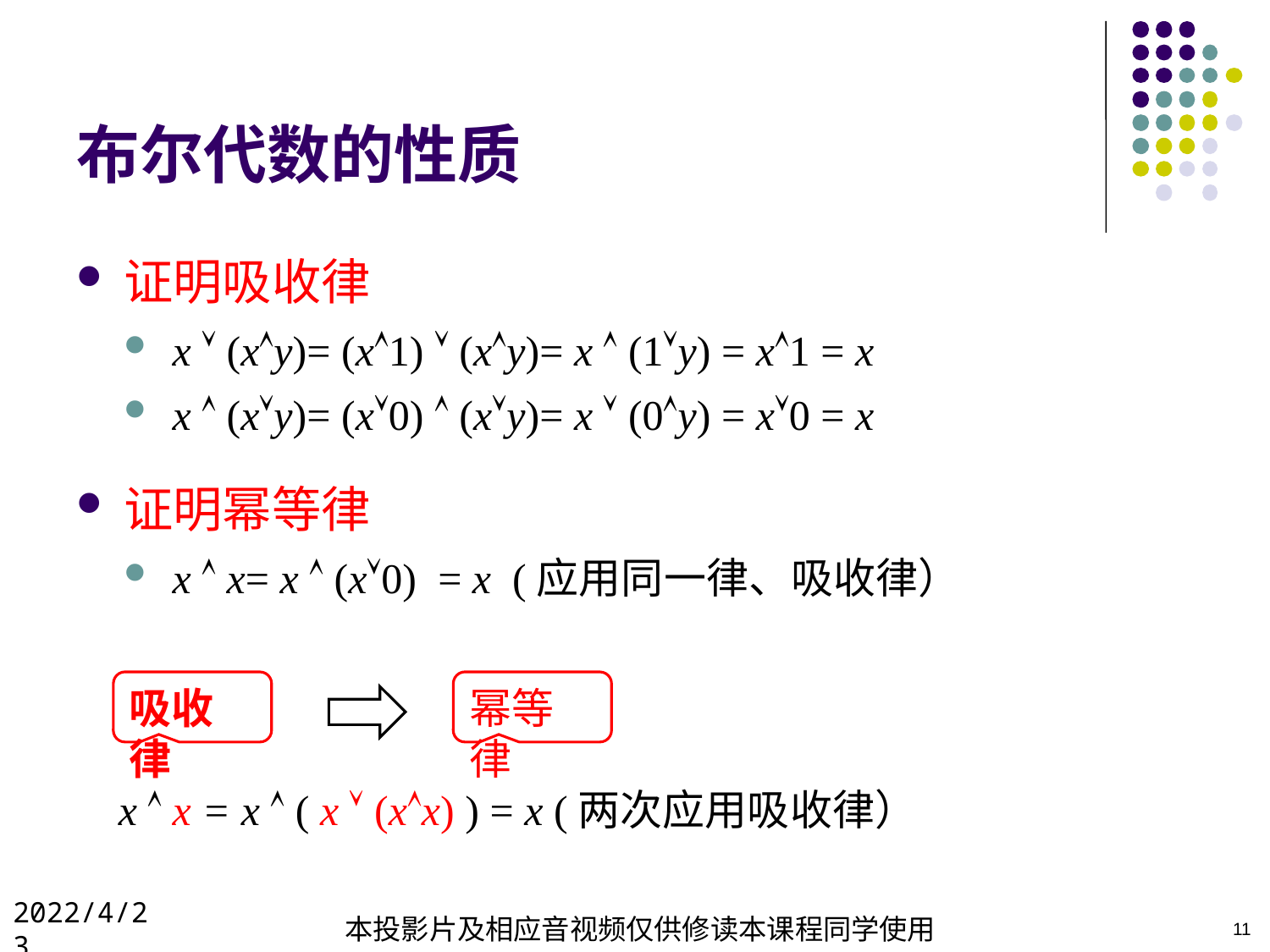

11
# 布尔代数的性质
证明吸收律
x ∨ (x∧y)= (x∧1) ∨ (x∧y)= x ∧ (1∨y) = x∧1 = x
x ∧ (x∨y)= (x∨0) ∧ (x∨y)= x ∨ (0∧y) = x∨0 = x
证明幂等律
x ∧ x= x ∧ (x∨0)  = x  (应用同一律、吸收律）

吸收律
幂等律

x ∧ x = x ∧ ( x ∨ (x∧x) ) = x (两次应用吸收律）
2022/4/23
本投影片及相应音视频仅供修读本课程同学使用